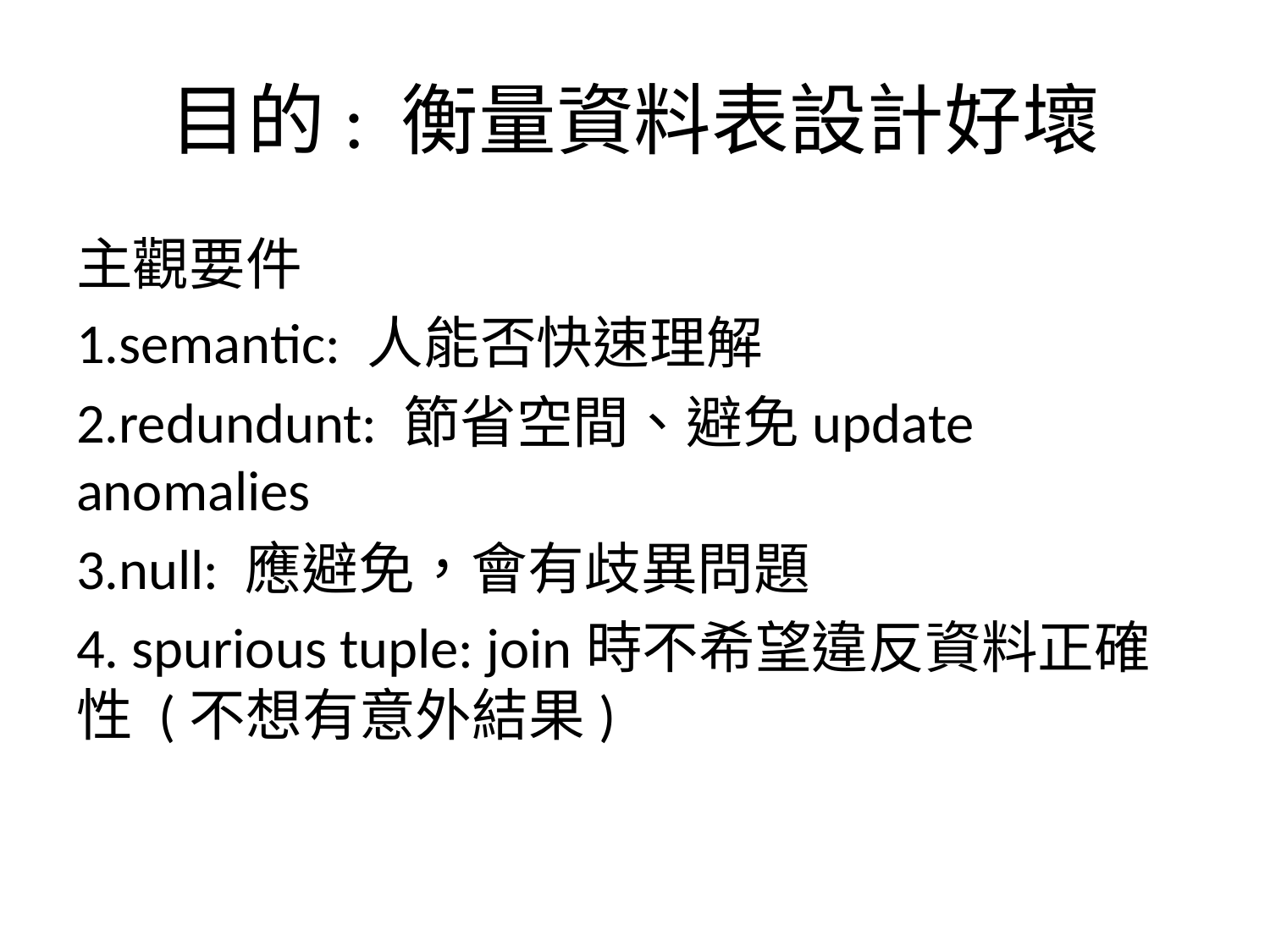

# 目的: 衡量資料表設計好壞
主觀要件
1.semantic: 人能否快速理解
2.redundunt: 節省空間、避免update anomalies
3.null: 應避免，會有歧異問題
4. spurious tuple: join時不希望違反資料正確性 (不想有意外結果)